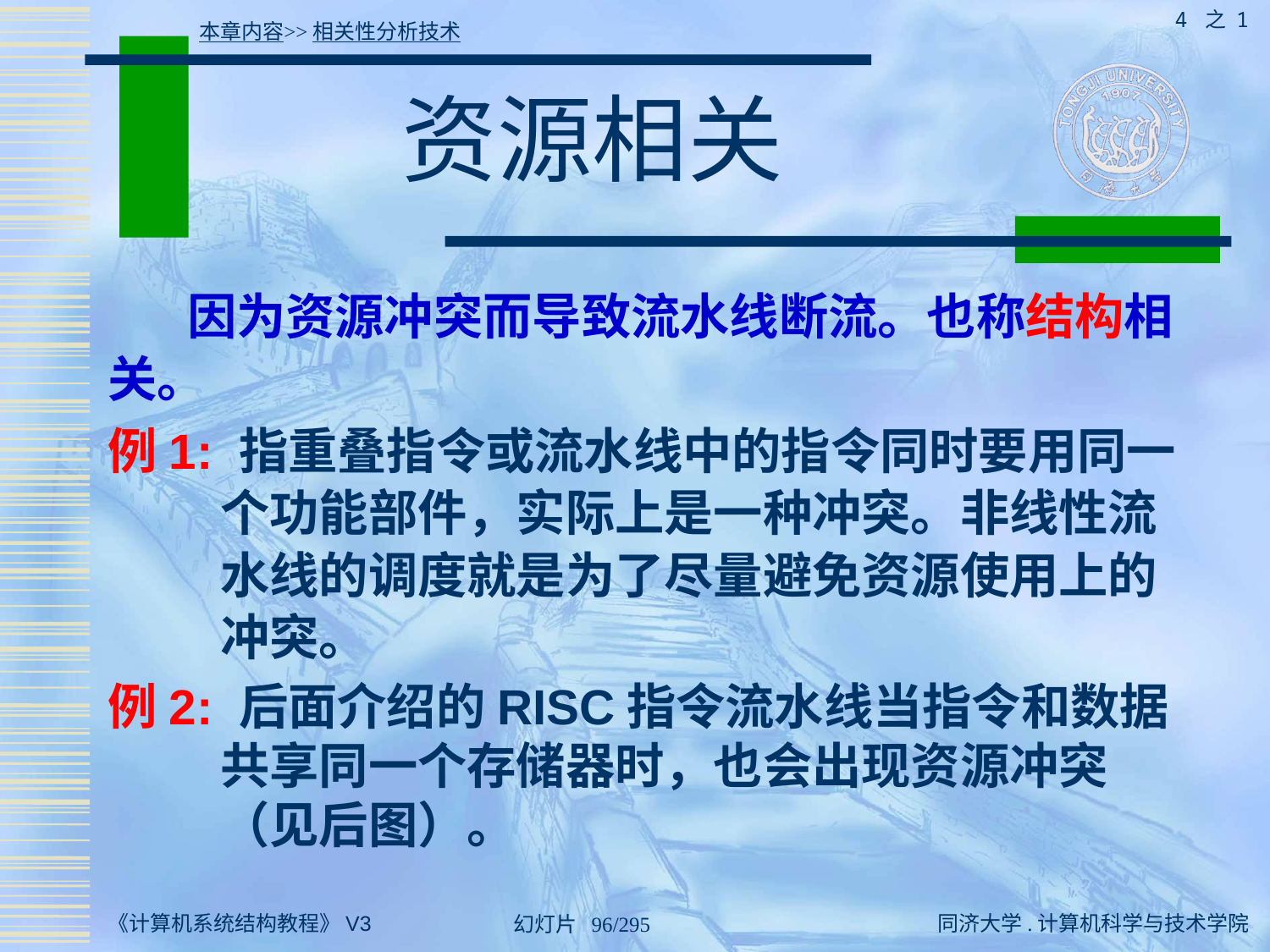

4 之 1
本章内容>>相关性分析技术
# 资源相关
      因为资源冲突而导致流水线断流。也称结构相关。
例1: 指重叠指令或流水线中的指令同时要用同一个功能部件，实际上是一种冲突。非线性流水线的调度就是为了尽量避免资源使用上的冲突。
例2: 后面介绍的RISC指令流水线当指令和数据共享同一个存储器时，也会出现资源冲突（见后图）。